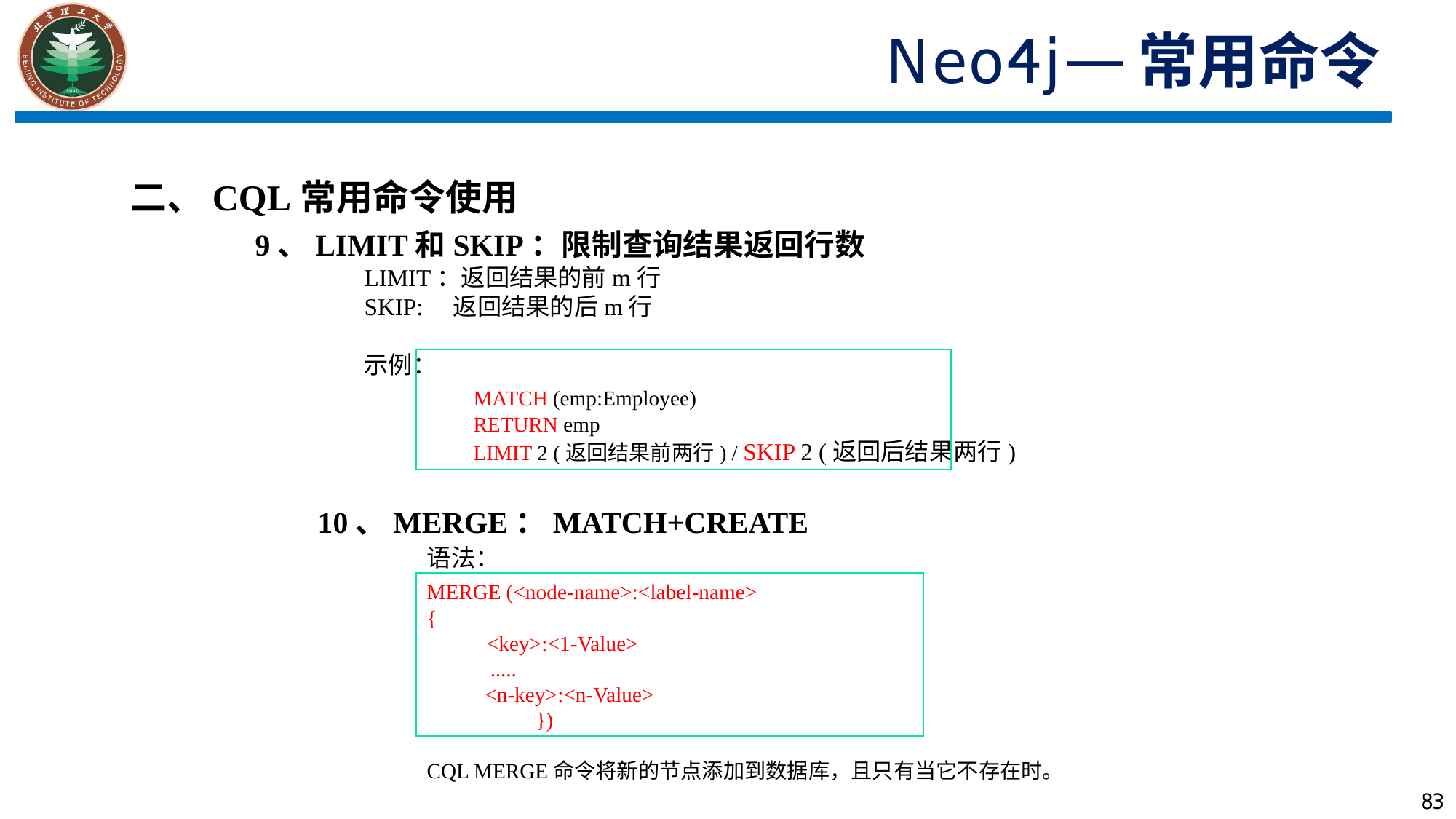

Neo4j—常用命令
二、CQL常用命令使用
9、LIMIT和SKIP：限制查询结果返回行数
LIMIT：返回结果的前m行
SKIP:    返回结果的后m行

示例：
	MATCH (emp:Employee)
	RETURN emp
	LIMIT 2 (返回结果前两行) / SKIP 2 (返回后结果两行)

10、MERGE：MATCH+CREATE
	语法：
	MERGE (<node-name>:<label-name>
	{
 <key>:<1-Value>
            .....
           <n-key>:<n-Value>
	})

CQL MERGE命令将新的节点添加到数据库，且只有当它不存在时。

83